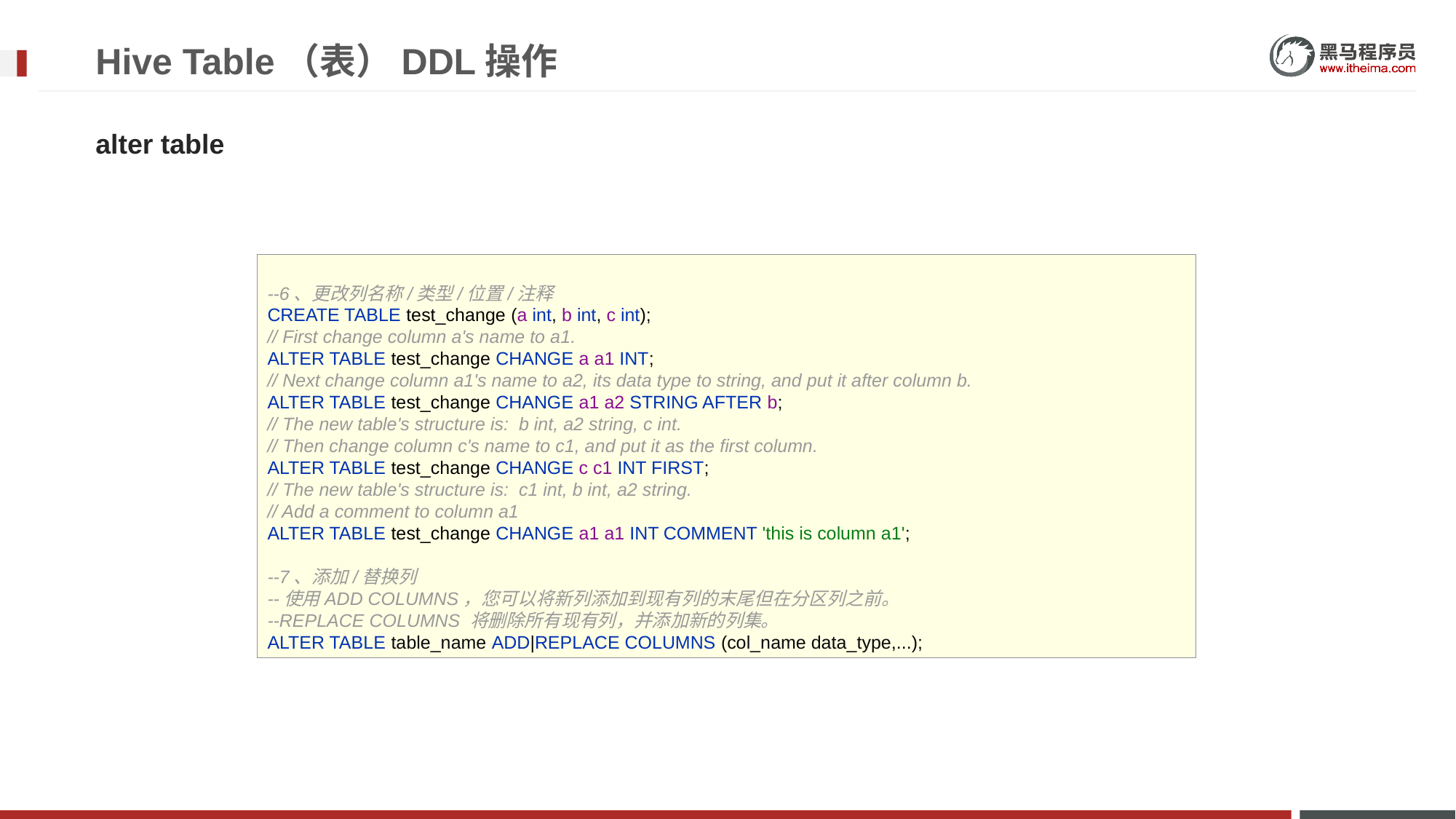

# Hive Table（表）DDL操作
alter table
--6、更改列名称/类型/位置/注释
CREATE TABLE test_change (a int, b int, c int);
// First change column a's name to a1.
ALTER TABLE test_change CHANGE a a1 INT;
// Next change column a1's name to a2, its data type to string, and put it after column b.
ALTER TABLE test_change CHANGE a1 a2 STRING AFTER b;
// The new table's structure is:  b int, a2 string, c int.
// Then change column c's name to c1, and put it as the first column.
ALTER TABLE test_change CHANGE c c1 INT FIRST;
// The new table's structure is:  c1 int, b int, a2 string.
// Add a comment to column a1
ALTER TABLE test_change CHANGE a1 a1 INT COMMENT 'this is column a1';
--7、添加/替换列
--使用ADD COLUMNS，您可以将新列添加到现有列的末尾但在分区列之前。
--REPLACE COLUMNS 将删除所有现有列，并添加新的列集。
ALTER TABLE table_name ADD|REPLACE COLUMNS (col_name data_type,...);